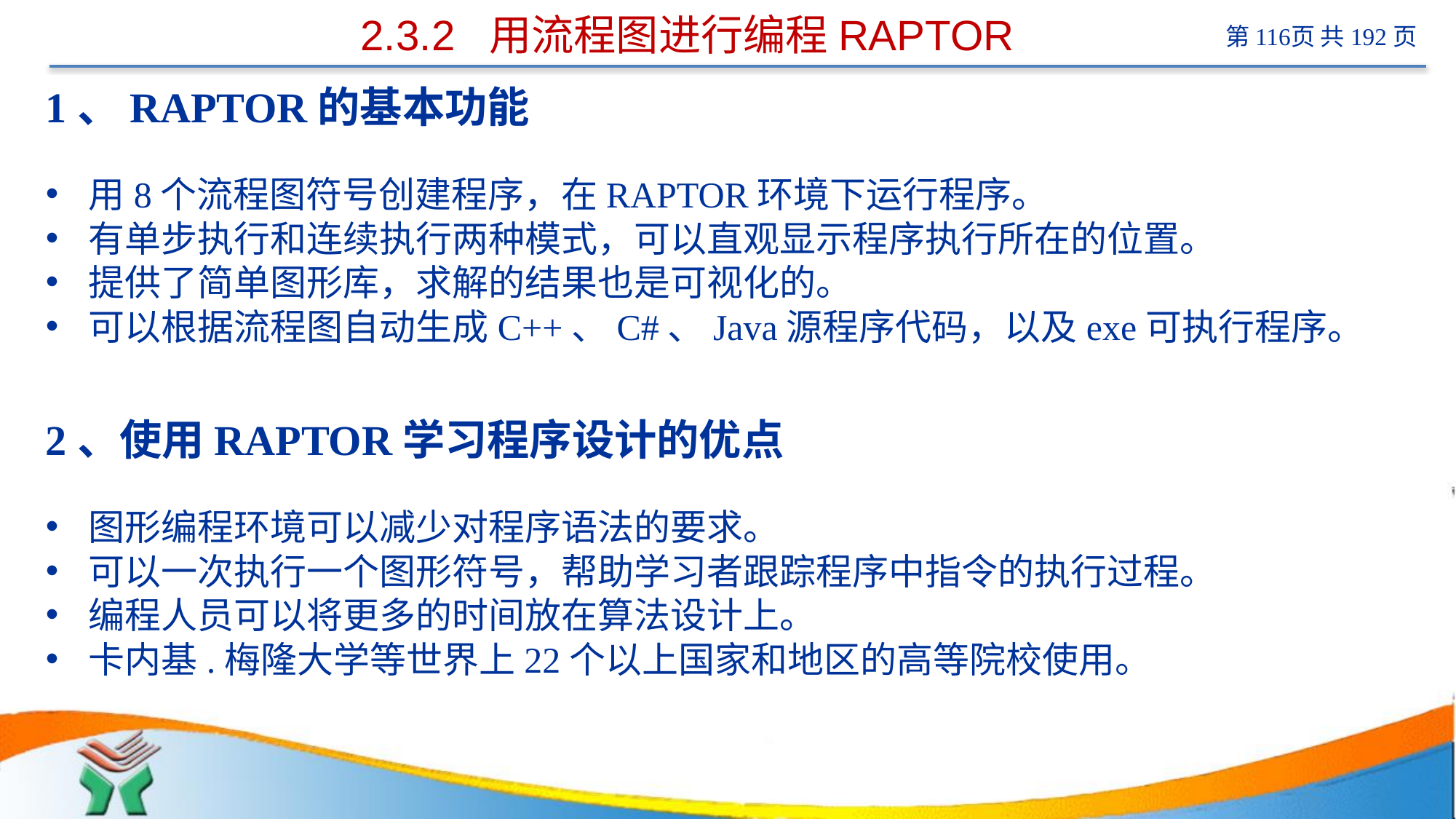

# 2.3.2  用流程图进行编程RAPTOR
1、RAPTOR的基本功能

用8个流程图符号创建程序，在RAPTOR环境下运行程序。
有单步执行和连续执行两种模式，可以直观显示程序执行所在的位置。
提供了简单图形库，求解的结果也是可视化的。
可以根据流程图自动生成C++、C#、Java源程序代码，以及exe可执行程序。

2、使用RAPTOR学习程序设计的优点

图形编程环境可以减少对程序语法的要求。
可以一次执行一个图形符号，帮助学习者跟踪程序中指令的执行过程。
编程人员可以将更多的时间放在算法设计上。
卡内基.梅隆大学等世界上22个以上国家和地区的高等院校使用。